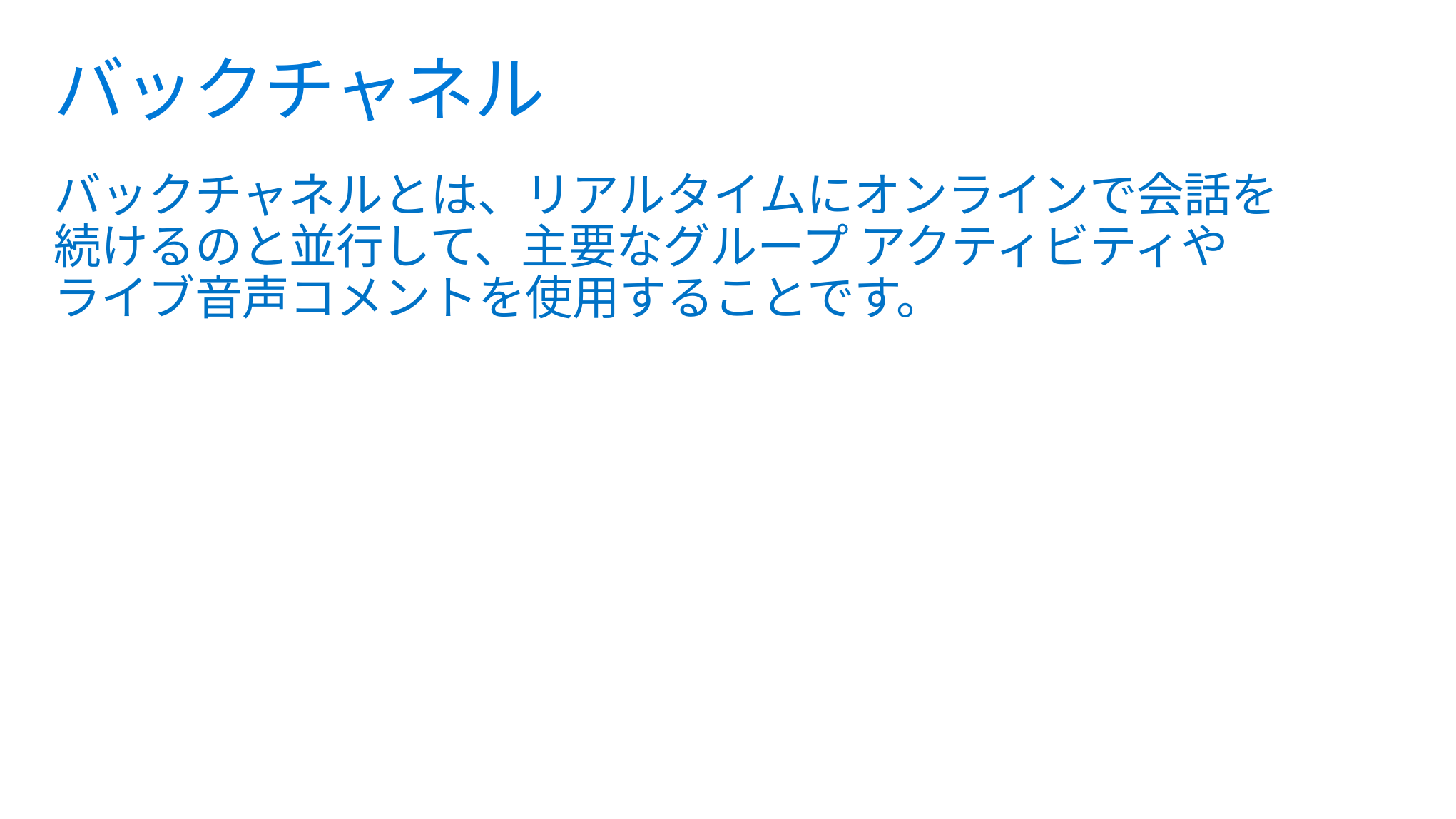

# バックチャネル
バックチャネルとは、リアルタイムにオンラインで会話を
続けるのと並行して、主要なグループ アクティビティや
ライブ音声コメントを使用することです。